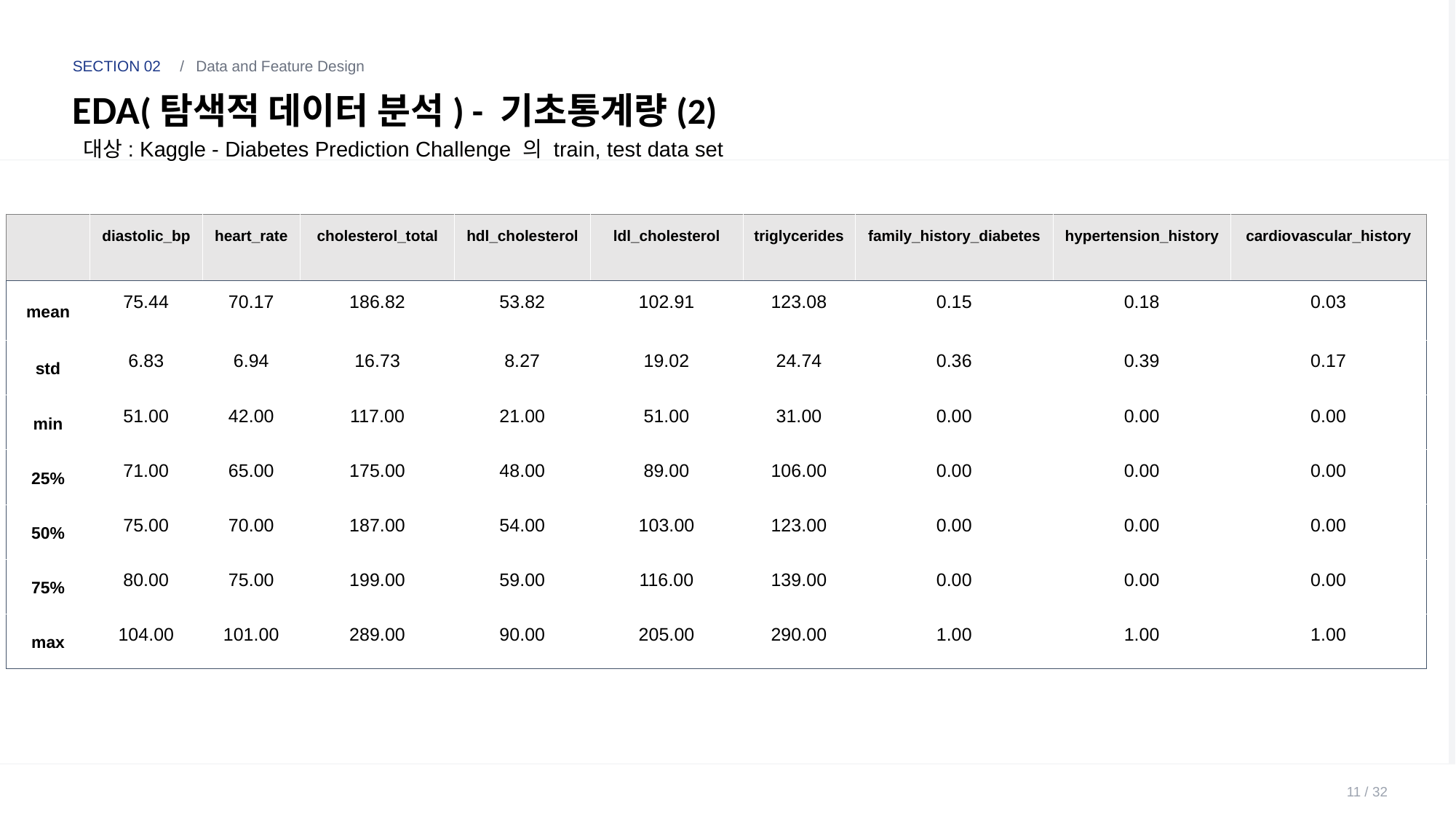

SECTION 02
/
Data and Feature Design
EDA(탐색적 데이터 분석) - 기초통계량(2)
대상: Kaggle - Diabetes Prediction Challenge 의 train, test data set

|  | diastolic\_bp | heart\_rate | cholesterol\_total | hdl\_cholesterol | ldl\_cholesterol | triglycerides | family\_history\_diabetes | hypertension\_history | cardiovascular\_history |
| --- | --- | --- | --- | --- | --- | --- | --- | --- | --- |
| mean | 75.44 | 70.17 | 186.82 | 53.82 | 102.91 | 123.08 | 0.15 | 0.18 | 0.03 |
| std | 6.83 | 6.94 | 16.73 | 8.27 | 19.02 | 24.74 | 0.36 | 0.39 | 0.17 |
| min | 51.00 | 42.00 | 117.00 | 21.00 | 51.00 | 31.00 | 0.00 | 0.00 | 0.00 |
| 25% | 71.00 | 65.00 | 175.00 | 48.00 | 89.00 | 106.00 | 0.00 | 0.00 | 0.00 |
| 50% | 75.00 | 70.00 | 187.00 | 54.00 | 103.00 | 123.00 | 0.00 | 0.00 | 0.00 |
| 75% | 80.00 | 75.00 | 199.00 | 59.00 | 116.00 | 139.00 | 0.00 | 0.00 | 0.00 |
| max | 104.00 | 101.00 | 289.00 | 90.00 | 205.00 | 290.00 | 1.00 | 1.00 | 1.00 |

11 / 32